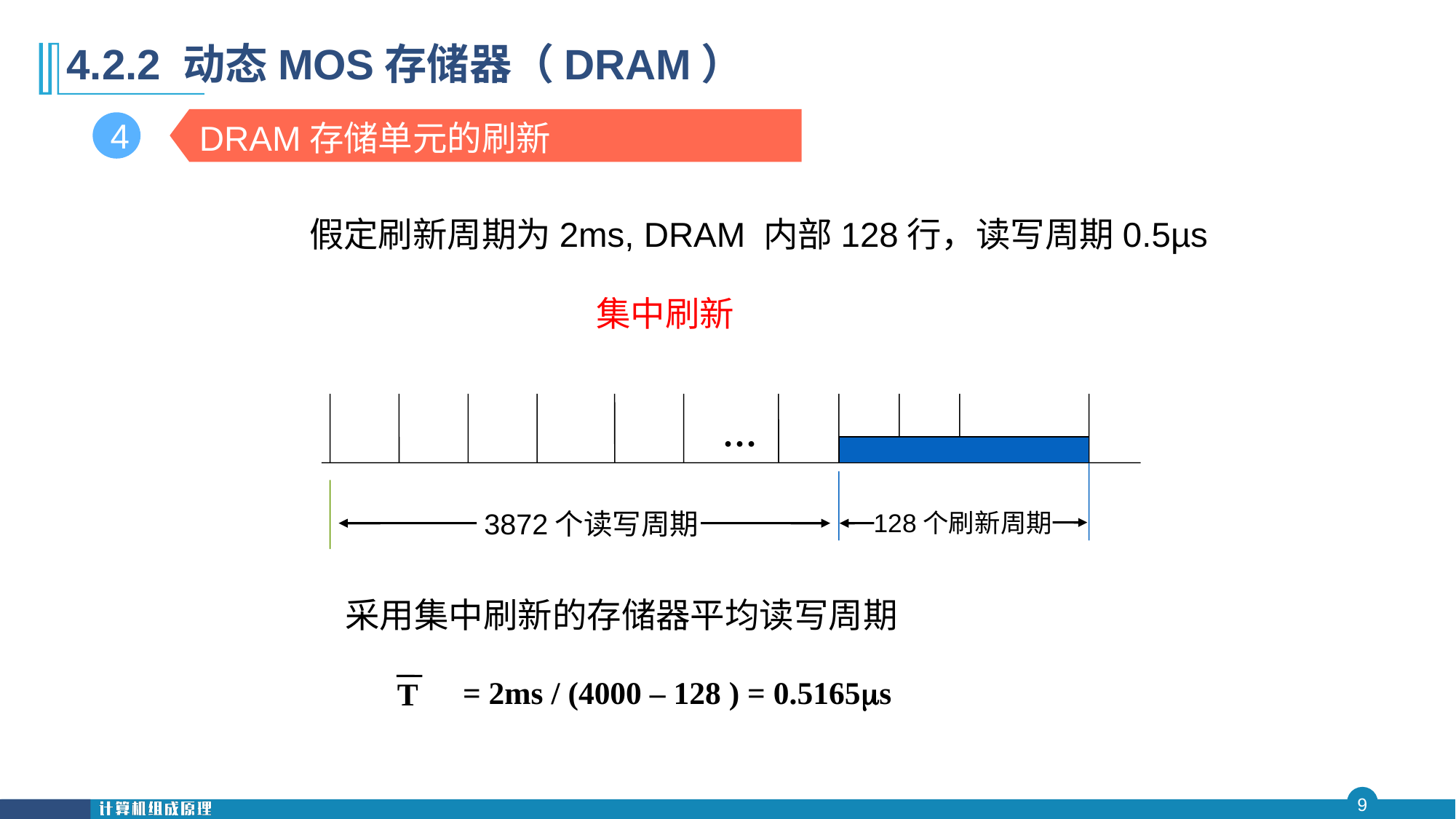

第四 章
# 4.2.2 动态MOS存储器（DRAM）

DRAM存储单元的刷新
4
假定刷新周期为2ms, DRAM 内部128行，读写周期0.5µs
集中刷新

…
…

128个刷新周期
  3872个读写周期

采用集中刷新的存储器平均读写周期
T
= 2ms / (4000 – 128 ) = 0.5165μs